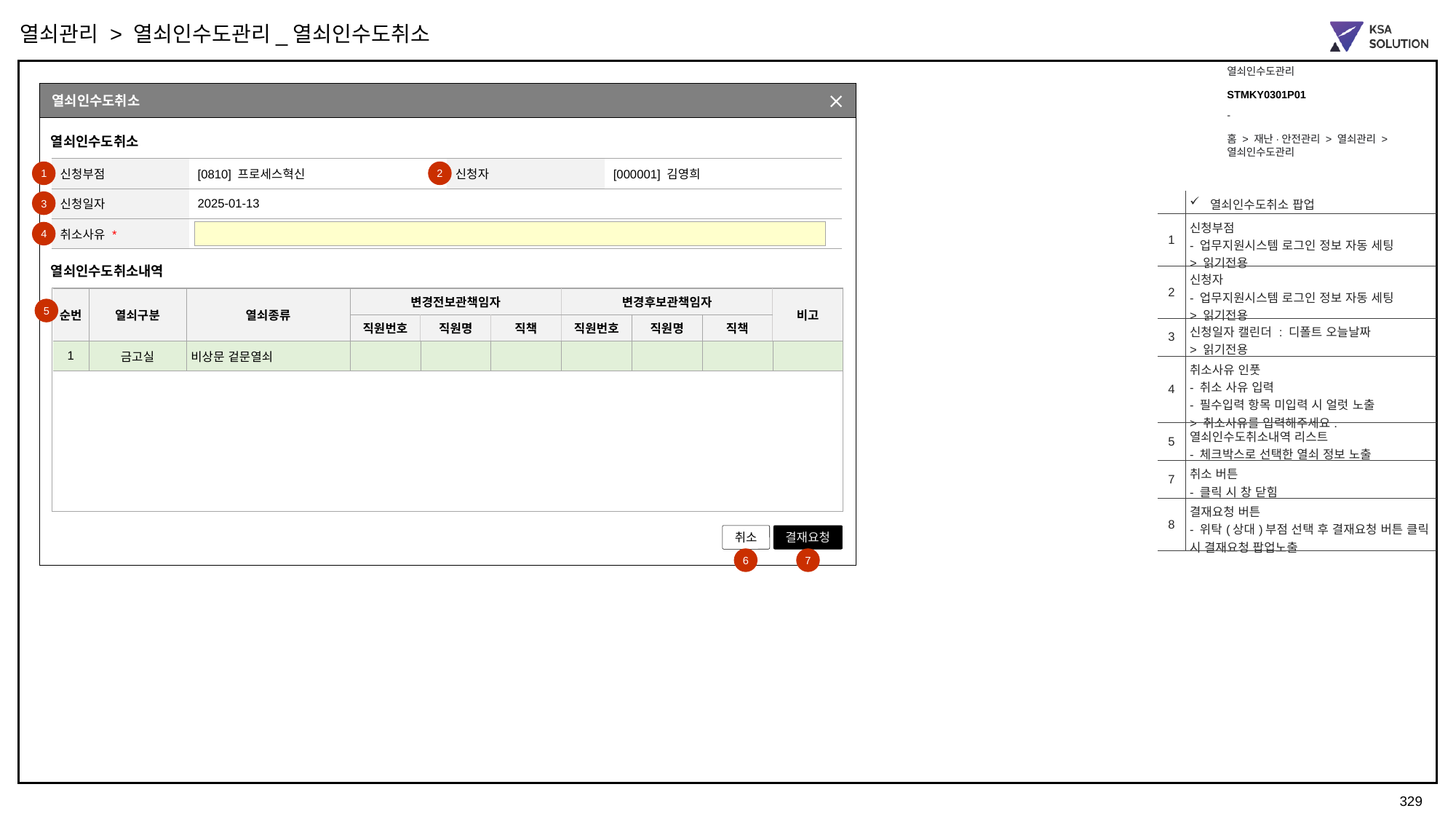

열쇠관리 > 열쇠인수도관리_열쇠인수도취소
열쇠인수도관리
STMKY0301P01

열쇠인수도취소

-
홈 > 재난·안전관리 > 열쇠관리 > 열쇠인수도관리
열쇠인수도취소
| 신청부점 | [0810] 프로세스혁신 | 신청자 | [000001] 김영희 |
| --- | --- | --- | --- |
| 신청일자 | 2025-01-13 |  |  |
| 취소사유 \* |  |  |  |
1
2
|  | 열쇠인수도취소 팝업 |
| --- | --- |
| 1 | 신청부점 - 업무지원시스템 로그인 정보 자동 세팅 > 읽기전용 |
| 2 | 신청자 - 업무지원시스템 로그인 정보 자동 세팅 > 읽기전용 |
| 3 | 신청일자 캘린더 : 디폴트 오늘날짜 > 읽기전용 |
| 4 | 취소사유 인풋 - 취소 사유 입력 - 필수입력 항목 미입력 시 얼럿 노출 > 취소사유를 입력해주세요. |
| 5 | 열쇠인수도취소내역 리스트 - 체크박스로 선택한 열쇠 정보 노출 |
| 7 | 취소 버튼 - 클릭 시 창 닫힘 |
| 8 | 결재요청 버튼 - 위탁(상대)부점 선택 후 결재요청 버튼 클릭 시 결재요청 팝업노출 |
3

4
열쇠인수도취소내역

| 순번 | 열쇠구분 | 열쇠종류 | 변경전보관책임자 |  |  | 변경후보관책임자 |  |  | 비고 |
| --- | --- | --- | --- | --- | --- | --- | --- | --- | --- |
|  |  |  | 직원번호 | 직원명 | 직책 | 직원번호 | 직원명 | 직책 |  |
| 1 | 금고실 | 비상문 겉문열쇠 |  |  |  |  |  |  |  |
5
취소
결재요청
6
7